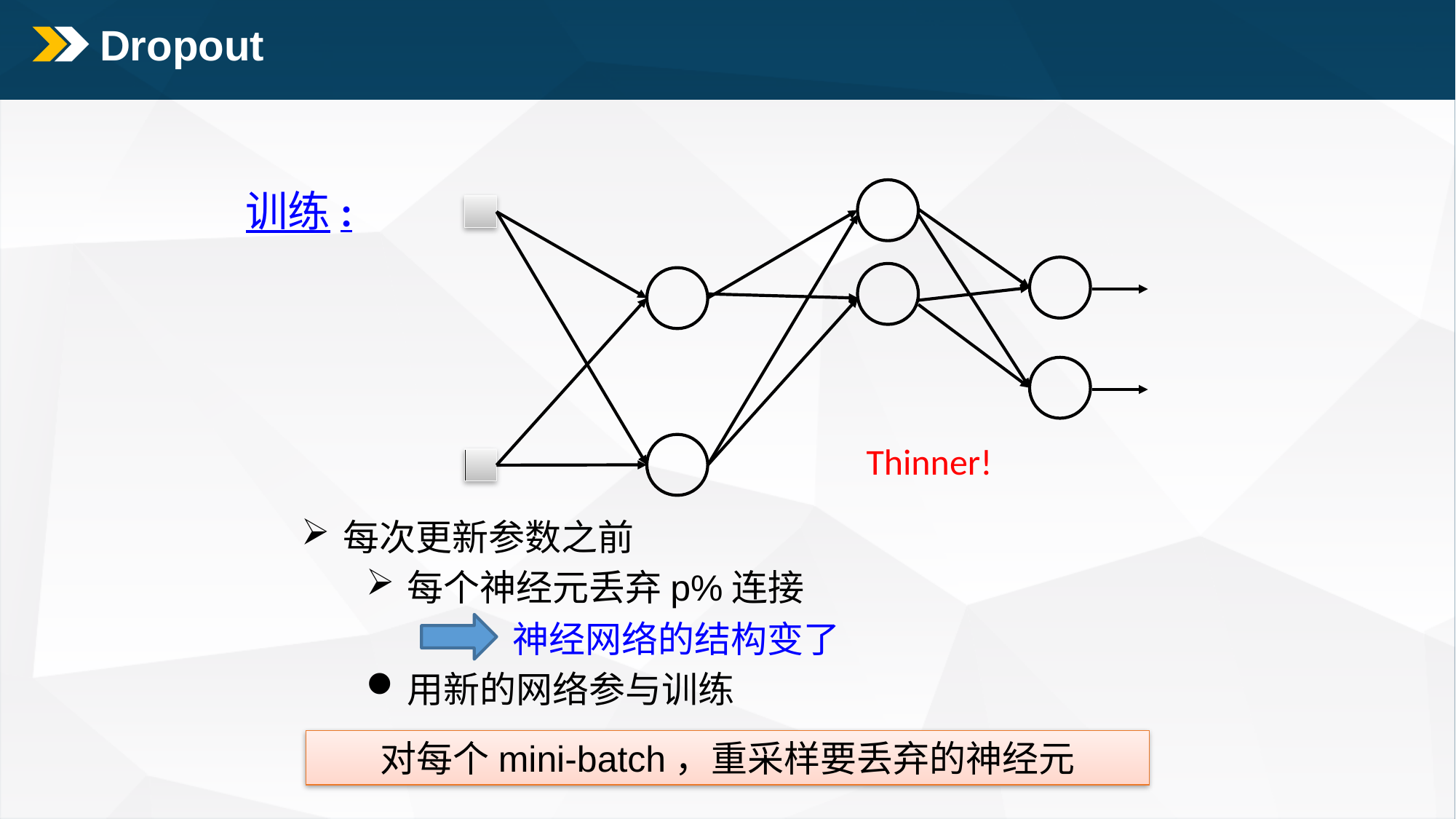

# Dropout

训练:

Thinner!

每次更新参数之前
每个神经元丢弃p%连接
神经网络的结构变了

用新的网络参与训练
对每个mini-batch，重采样要丢弃的神经元